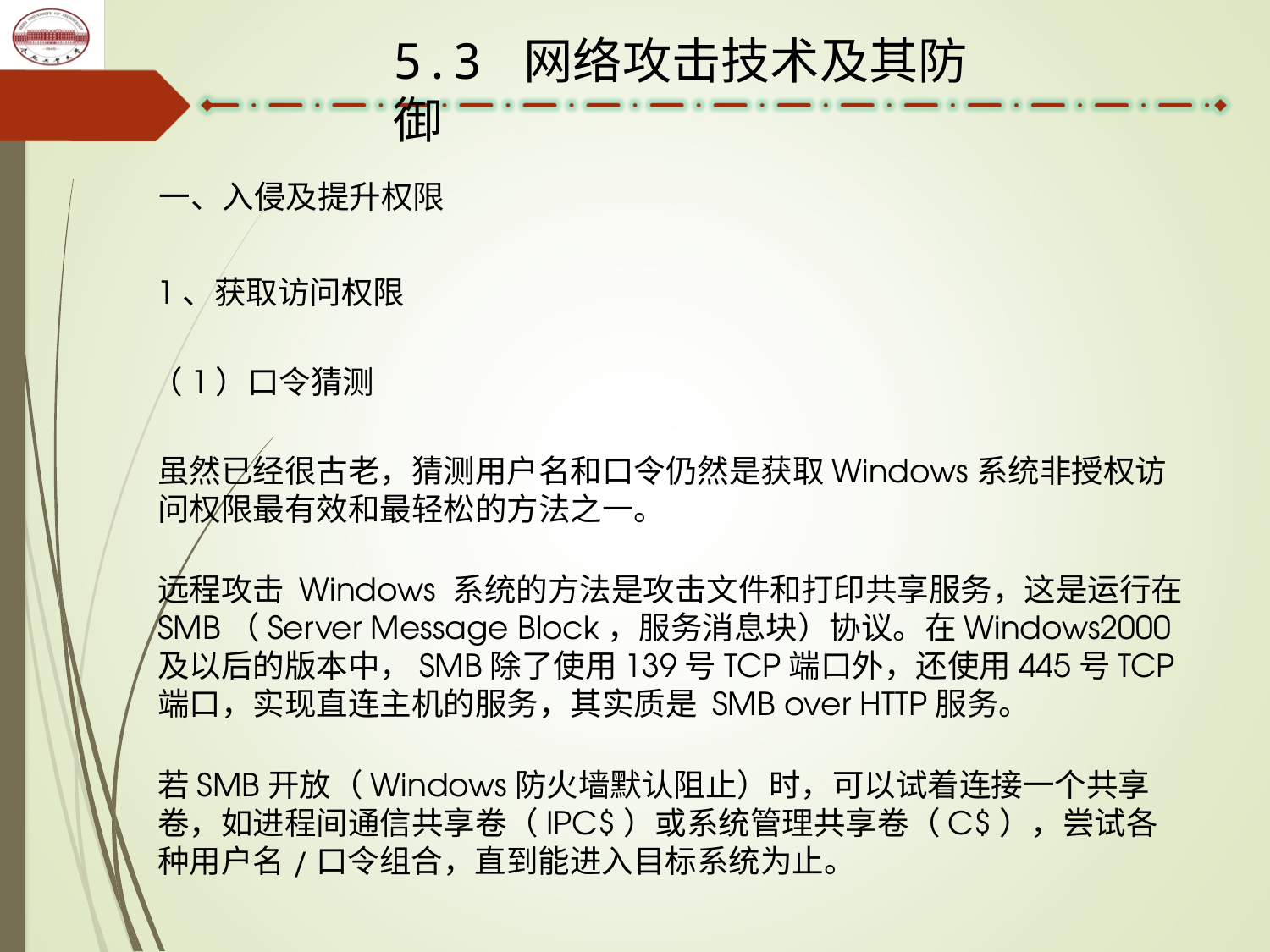

5.3 网络攻击技术及其防御
一、入侵及提升权限
1、获取访问权限
（1）口令猜测
虽然已经很古老，猜测用户名和口令仍然是获取Windows系统非授权访问权限最有效和最轻松的方法之一。
远程攻击 Windows 系统的方法是攻击文件和打印共享服务，这是运行在 SMB（Server Message Block，服务消息块）协议。在Windows2000及以后的版本中，SMB除了使用139号TCP端口外，还使用445号TCP端口，实现直连主机的服务，其实质是 SMB over HTTP服务。
若SMB开放（Windows防火墙默认阻止）时，可以试着连接一个共享卷，如进程间通信共享卷（IPC$）或系统管理共享卷（C$），尝试各种用户名/口令组合，直到能进入目标系统为止。